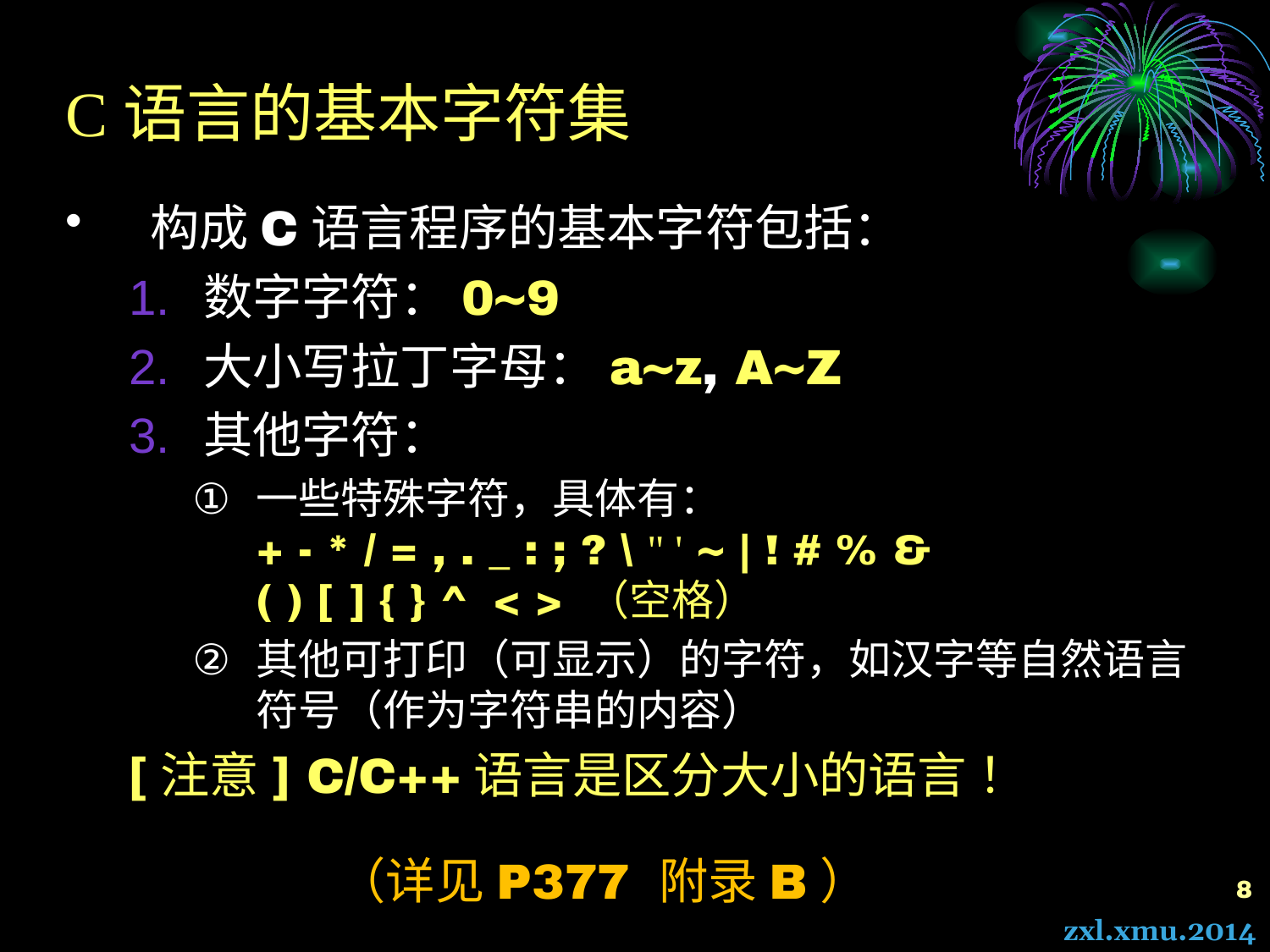

# C语言的基本字符集
构成C语言程序的基本字符包括：
数字字符：0~9
大小写拉丁字母：a~z, A~Z
其他字符：
一些特殊字符，具体有：
+ - * / = , . _ : ; ? \ " ' ~ | ! # % &
( ) [ ] { } ^  < > （空格）
其他可打印（可显示）的字符，如汉字等自然语言符号（作为字符串的内容）
[注意] C/C++语言是区分大小的语言 ！
（详见P377 附录B）
8